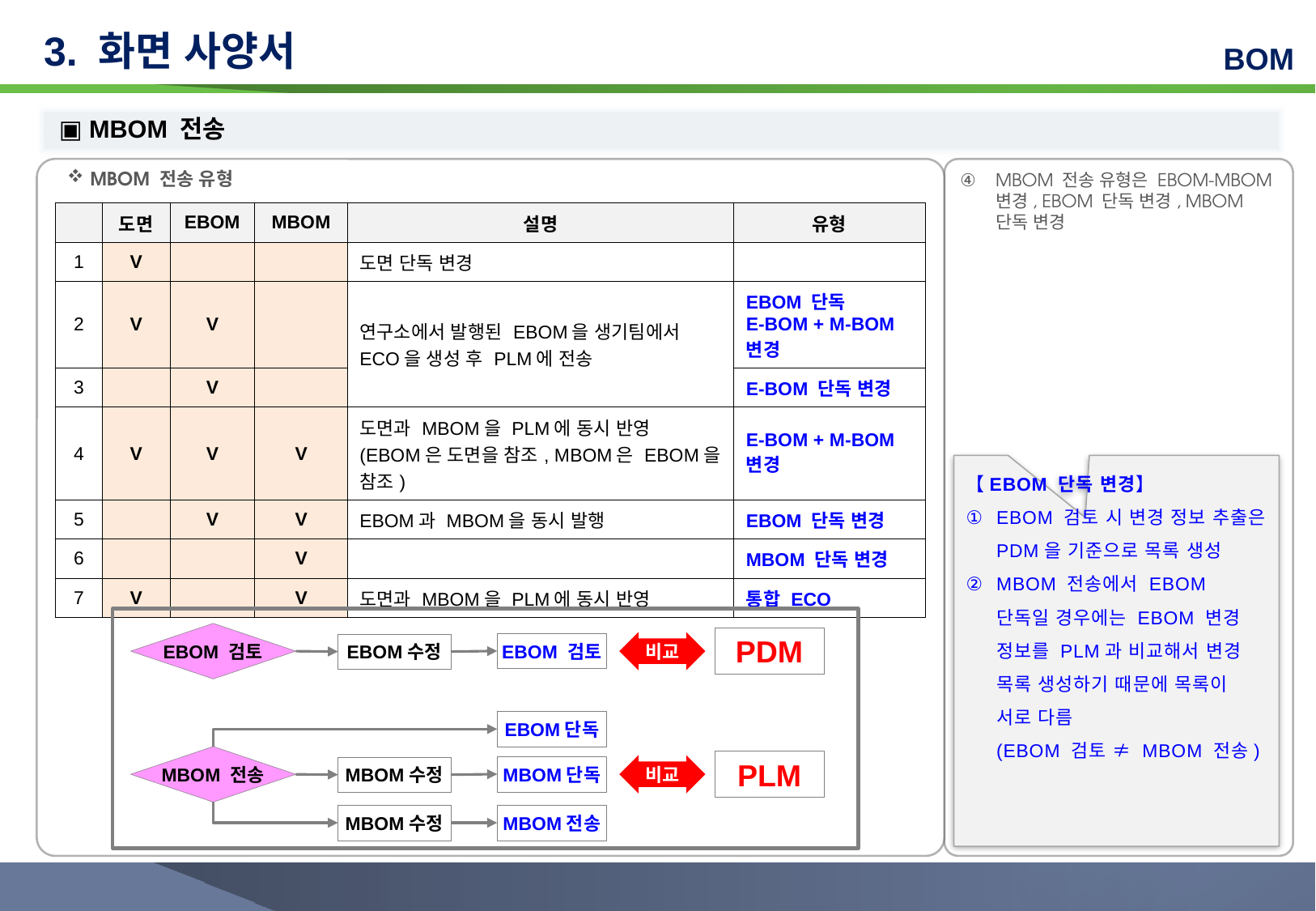

# 3. 화면 사양서
BOM

▣ MBOM 전송

MBOM 전송 유형은 EBOM-MBOM 변경, EBOM 단독 변경, MBOM 단독 변경

MBOM 전송 유형
|  | 도면 | EBOM | MBOM | 설명 | 유형 |
| --- | --- | --- | --- | --- | --- |
| 1 | V |  |  | 도면 단독 변경 |  |
| 2 | V | V |  | 연구소에서 발행된 EBOM을 생기팀에서 ECO을 생성 후 PLM에 전송 | EBOM 단독 E-BOM + M-BOM 변경 |
| 3 |  | V |  |  | E-BOM 단독 변경 |
| 4 | V | V | V | 도면과 MBOM을 PLM에 동시 반영 (EBOM은 도면을 참조, MBOM은 EBOM을 참조) | E-BOM + M-BOM 변경 |
| 5 |  | V | V | EBOM과 MBOM을 동시 발행 | EBOM 단독 변경 |
| 6 |  |  | V |  | MBOM 단독 변경 |
| 7 | V |  | V | 도면과 MBOM을 PLM에 동시 반영 | 통합 ECO |
【EBOM 단독 변경】
EBOM 검토 시 변경 정보 추출은 PDM을 기준으로 목록 생성
MBOM 전송에서 EBOM 단독일 경우에는 EBOM 변경 정보를 PLM과 비교해서 변경 목록 생성하기 때문에 목록이 서로 다름
(EBOM 검토 ≠ MBOM 전송)

EBOM 검토
PDM
비교
EBOM 검토
EBOM수정
EBOM단독
MBOM 전송
PLM
비교
MBOM단독
MBOM수정
MBOM수정
MBOM전송